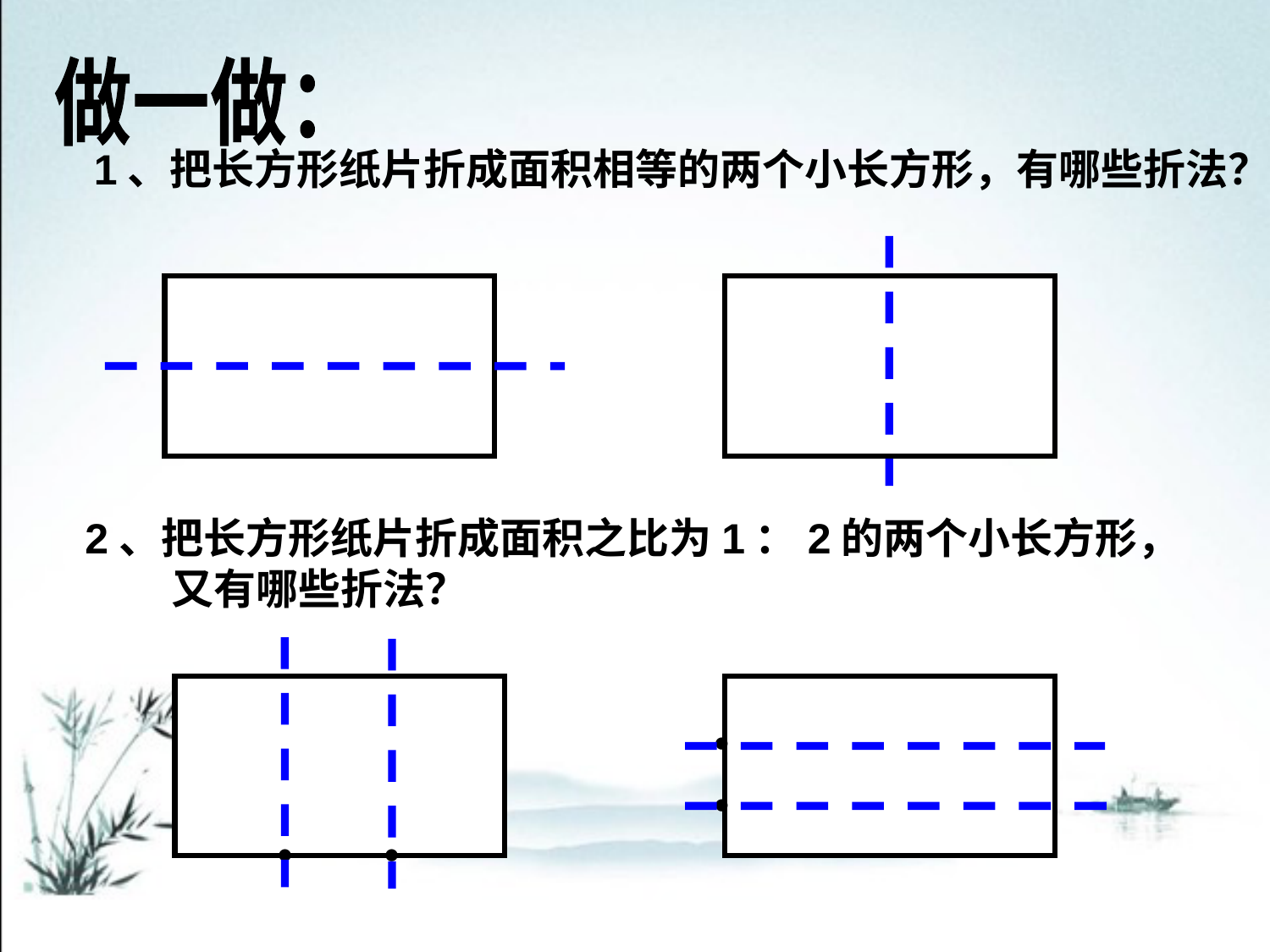

做一做：
1、把长方形纸片折成面积相等的两个小长方形，有哪些折法？

2、把长方形纸片折成面积之比为1：2的两个小长方形，
        又有哪些折法？

●

●

●
●